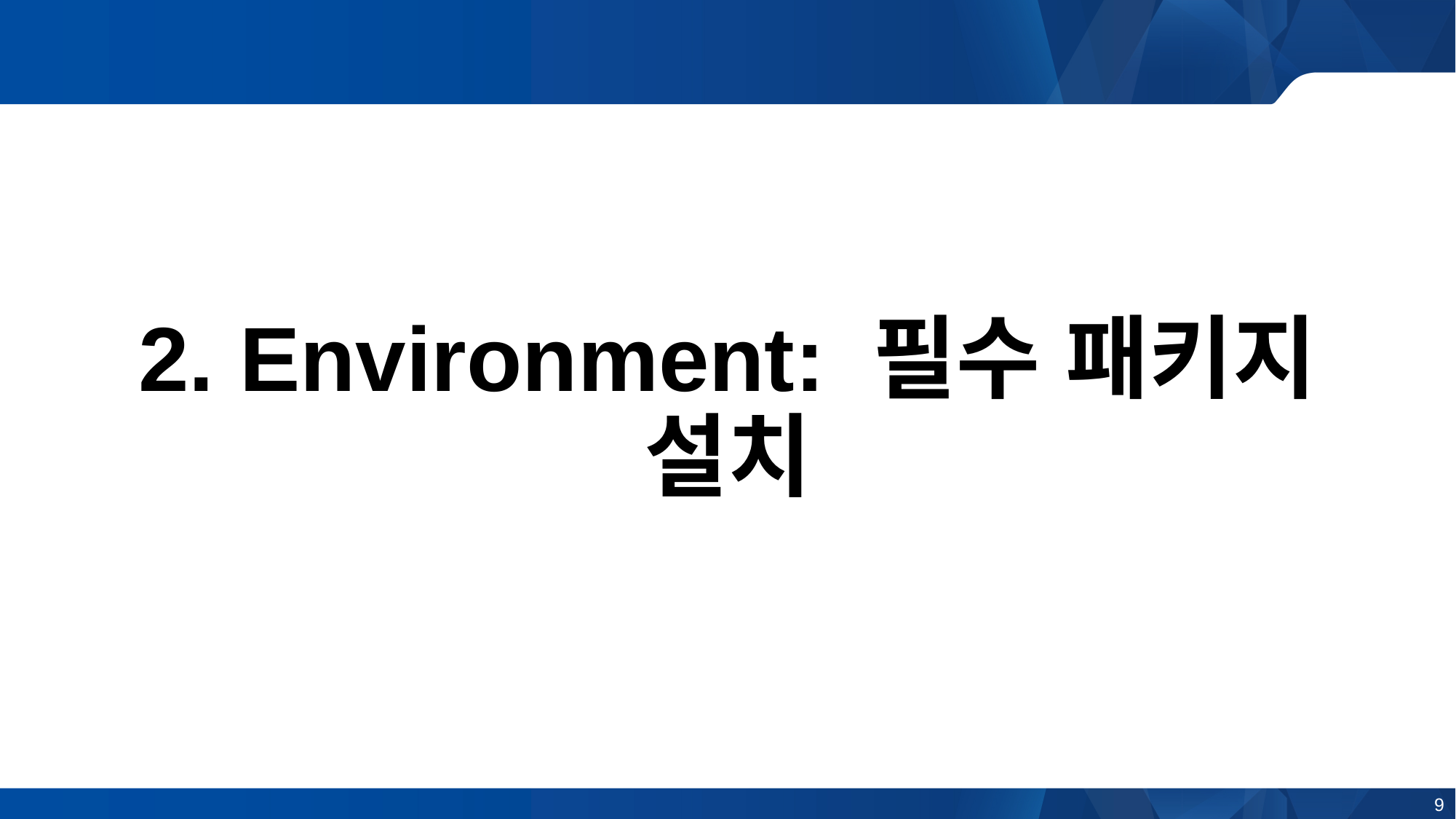

# 2. Environment: 필수 패키지 설치
9